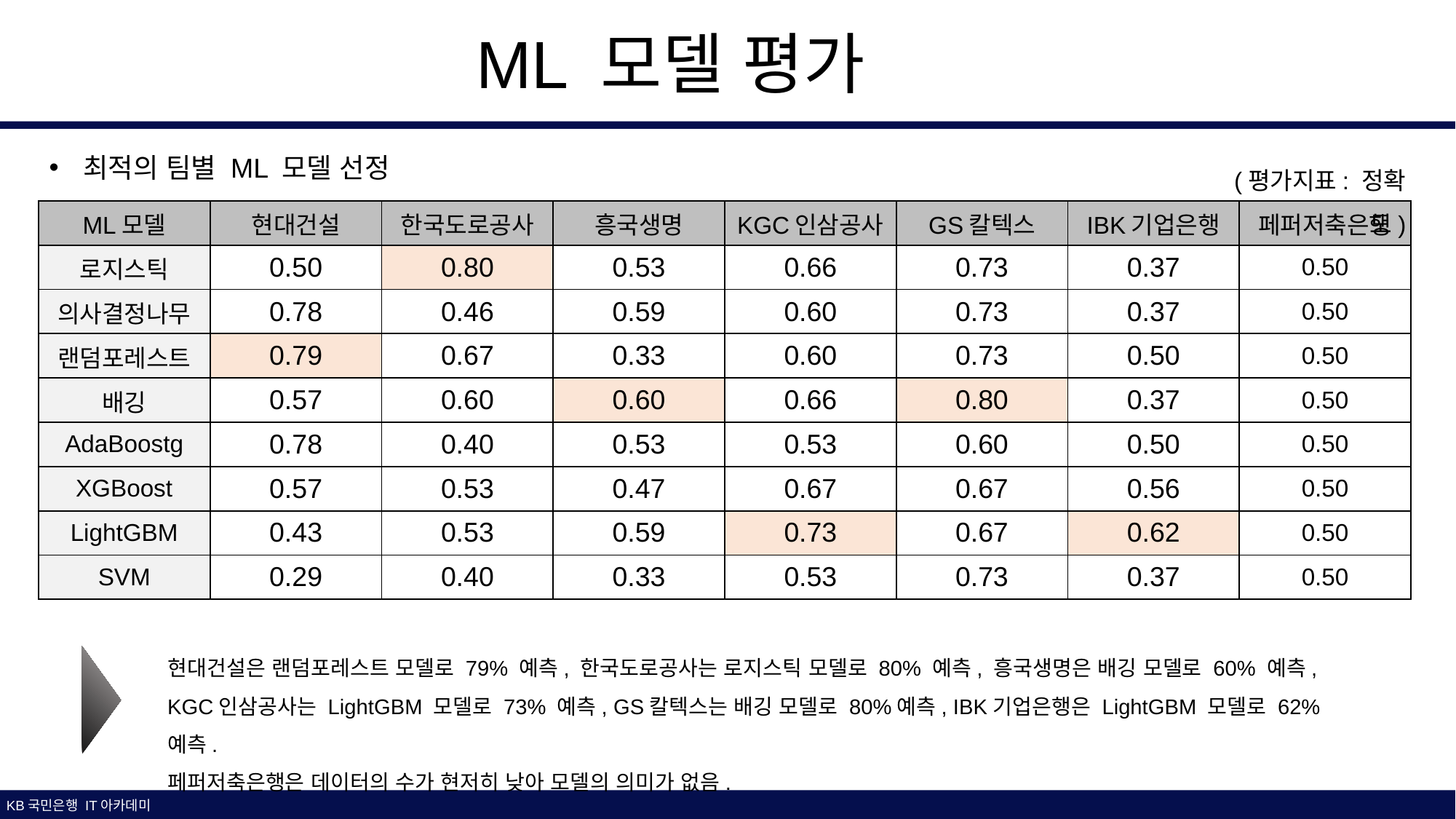

ML 모델 평가
최적의 팀별 ML 모델 선정
(평가지표: 정확도)
| ML모델 | 현대건설 | 한국도로공사 | 흥국생명 | KGC인삼공사 | GS칼텍스 | IBK기업은행 | 페퍼저축은행 |
| --- | --- | --- | --- | --- | --- | --- | --- |
| 로지스틱 | 0.50 | 0.80 | 0.53 | 0.66 | 0.73 | 0.37 | 0.50 |
| 의사결정나무 | 0.78 | 0.46 | 0.59 | 0.60 | 0.73 | 0.37 | 0.50 |
| 랜덤포레스트 | 0.79 | 0.67 | 0.33 | 0.60 | 0.73 | 0.50 | 0.50 |
| 배깅 | 0.57 | 0.60 | 0.60 | 0.66 | 0.80 | 0.37 | 0.50 |
| AdaBoostg | 0.78 | 0.40 | 0.53 | 0.53 | 0.60 | 0.50 | 0.50 |
| XGBoost | 0.57 | 0.53 | 0.47 | 0.67 | 0.67 | 0.56 | 0.50 |
| LightGBM | 0.43 | 0.53 | 0.59 | 0.73 | 0.67 | 0.62 | 0.50 |
| SVM | 0.29 | 0.40 | 0.33 | 0.53 | 0.73 | 0.37 | 0.50 |
현대건설은 랜덤포레스트 모델로 79% 예측, 한국도로공사는 로지스틱 모델로 80% 예측, 흥국생명은 배깅 모델로 60% 예측,
KGC인삼공사는 LightGBM 모델로 73% 예측, GS칼텍스는 배깅 모델로 80%예측, IBK기업은행은 LightGBM 모델로 62% 예측.
페퍼저축은행은 데이터의 수가 현저히 낮아 모델의 의미가 없음.